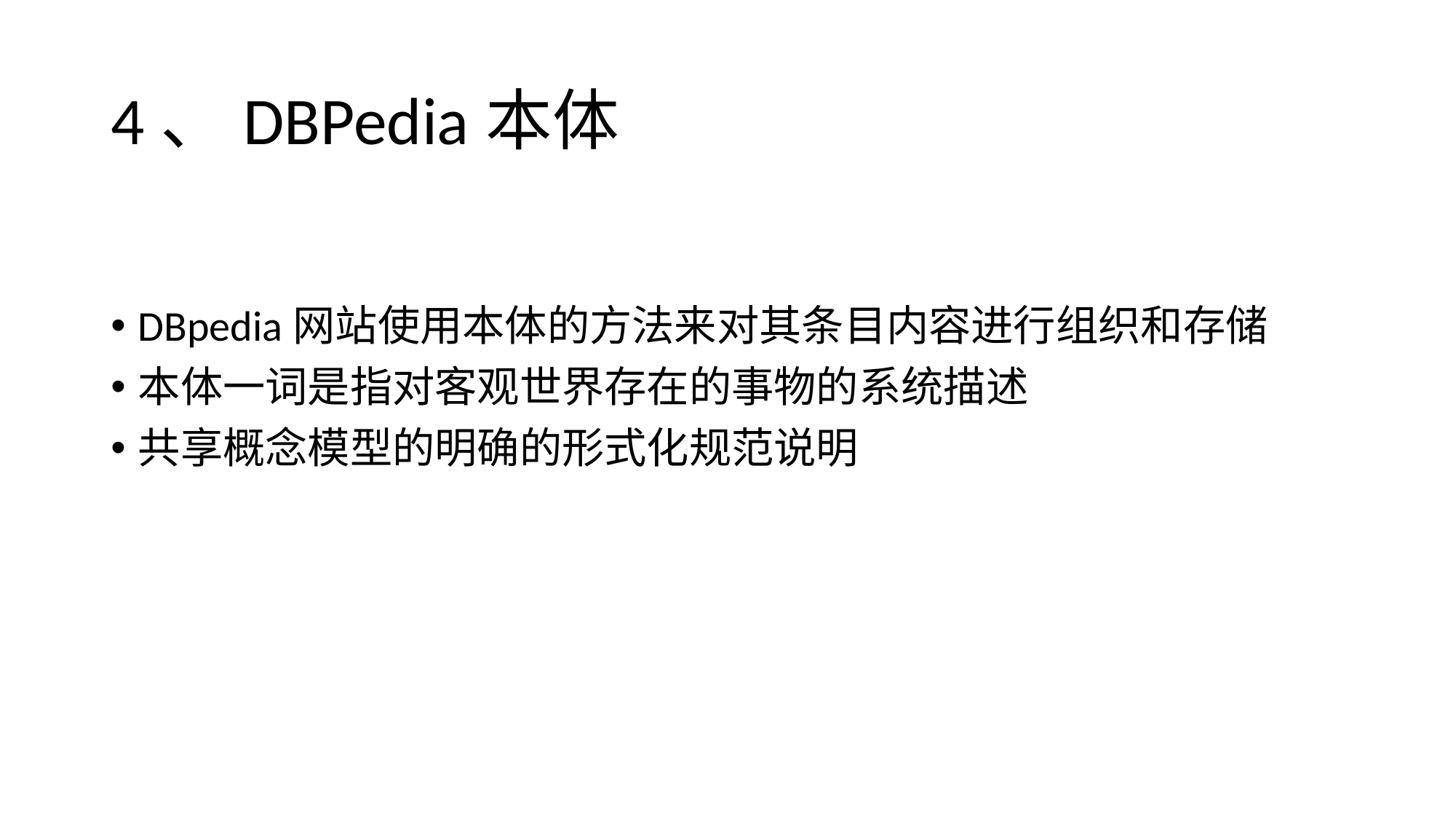

# 4、DBPedia本体
DBpedia网站使用本体的方法来对其条目内容进行组织和存储
本体一词是指对客观世界存在的事物的系统描述
共享概念模型的明确的形式化规范说明